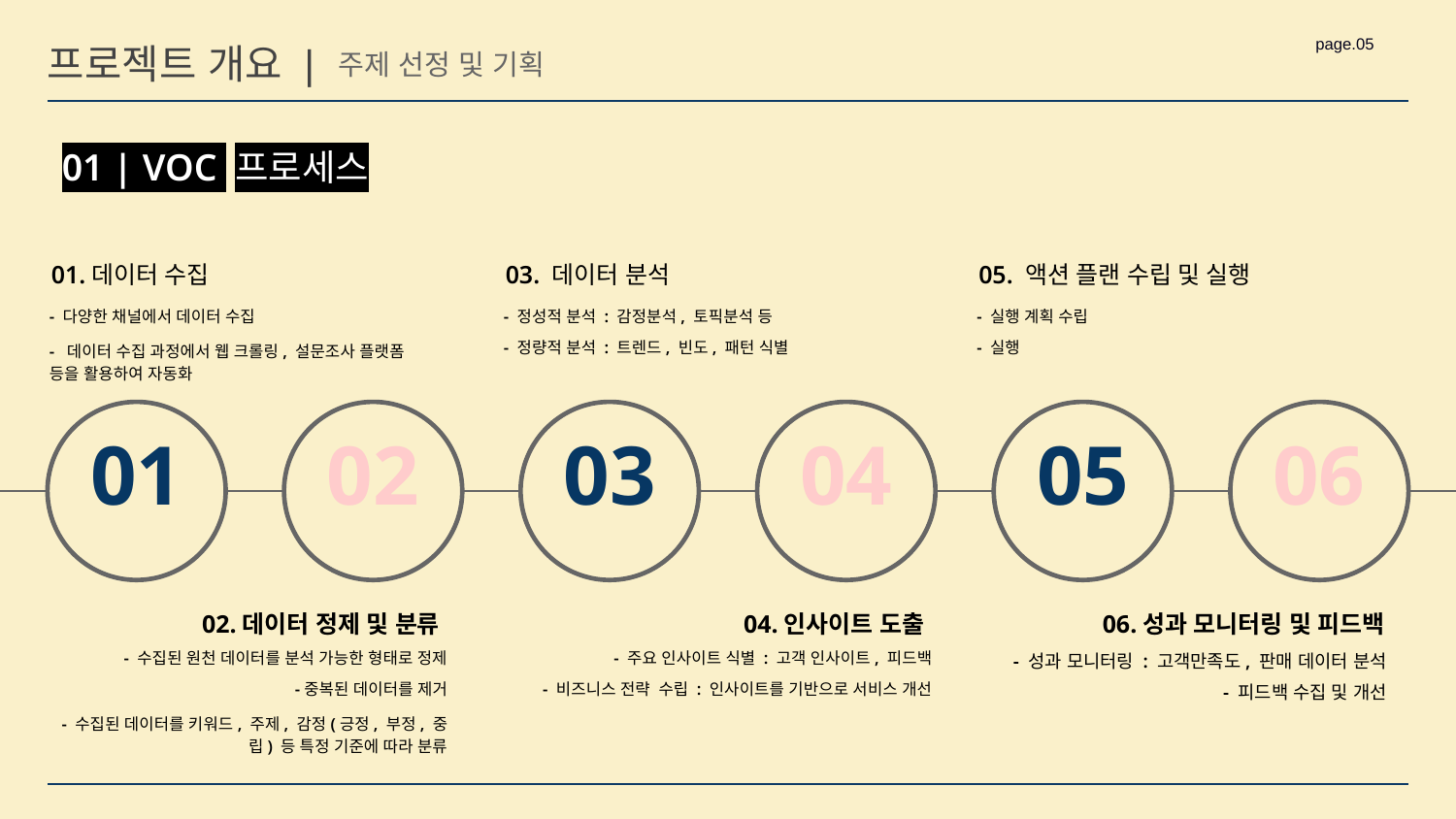

page.05
프로젝트 개요 |
주제 선정 및 기획
01 | VOC 프로세스
01.데이터 수집
03. 데이터 분석
05. 액션 플랜 수립 및 실행
- 다양한 채널에서 데이터 수집
- 정성적 분석 : 감정분석, 토픽분석 등
- 실행 계획 수립
-  데이터 수집 과정에서 웹 크롤링, 설문조사 플랫폼 등을 활용하여 자동화
- 정량적 분석 : 트렌드, 빈도, 패턴 식별
- 실행

01
02
03
04
05
06
02.데이터 정제 및 분류
04.인사이트 도출
06.성과 모니터링 및 피드백
- 수집된 원천 데이터를 분석 가능한 형태로 정제
- 주요 인사이트 식별 : 고객 인사이트, 피드백
- 성과 모니터링 : 고객만족도, 판매 데이터 분석
-중복된 데이터를 제거
- 비즈니스 전략  수립 : 인사이트를 기반으로 서비스 개선
- 피드백 수집 및 개선
- 수집된 데이터를 키워드, 주제, 감정(긍정, 부정, 중립) 등 특정 기준에 따라 분류